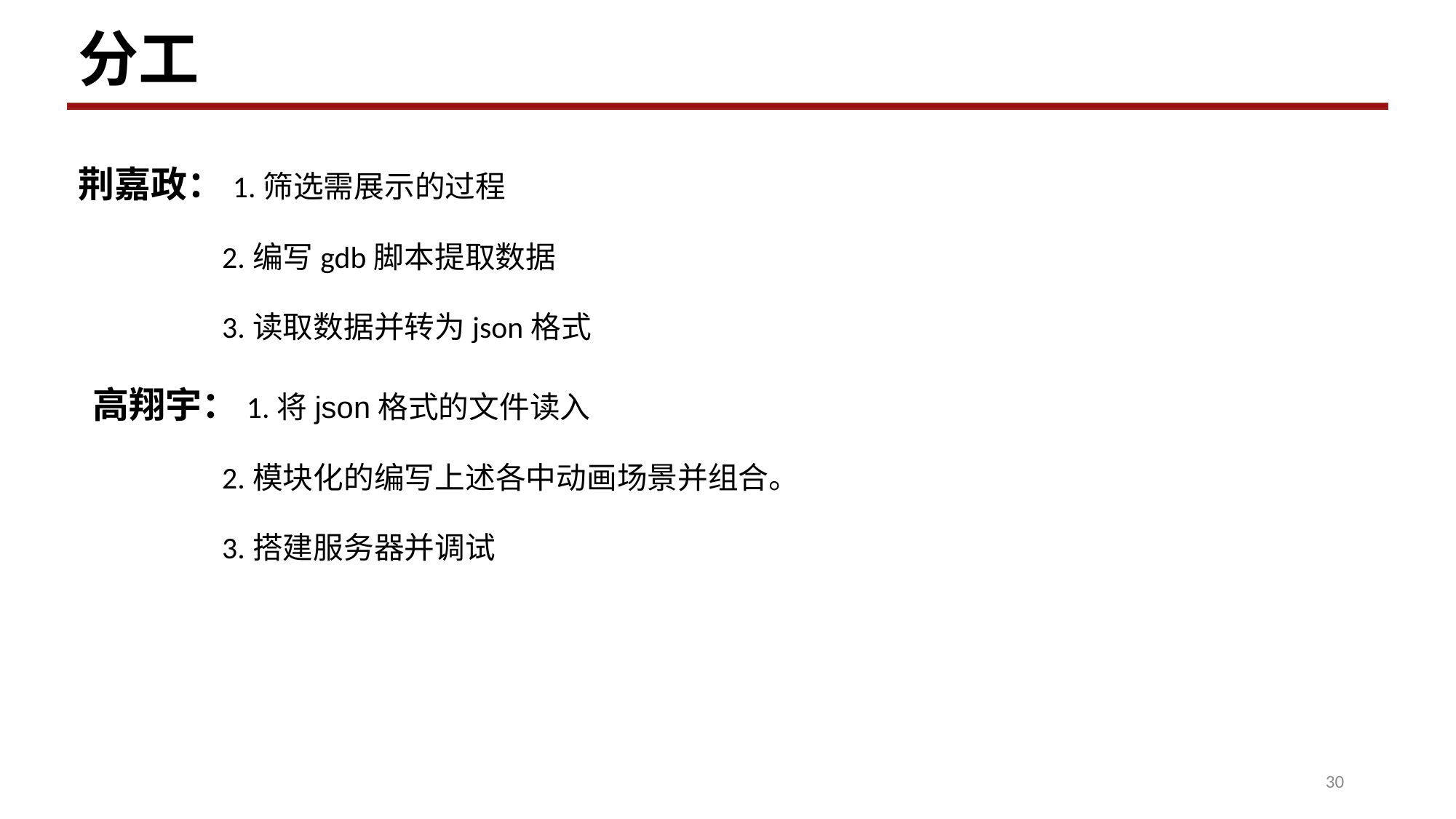

分工

荆嘉政：1.筛选需展示的过程
	     2.编写gdb脚本提取数据
	     3.读取数据并转为json格式
 高翔宇：1.将json格式的文件读入
	     2.模块化的编写上述各中动画场景并组合。
	     3.搭建服务器并调试
30